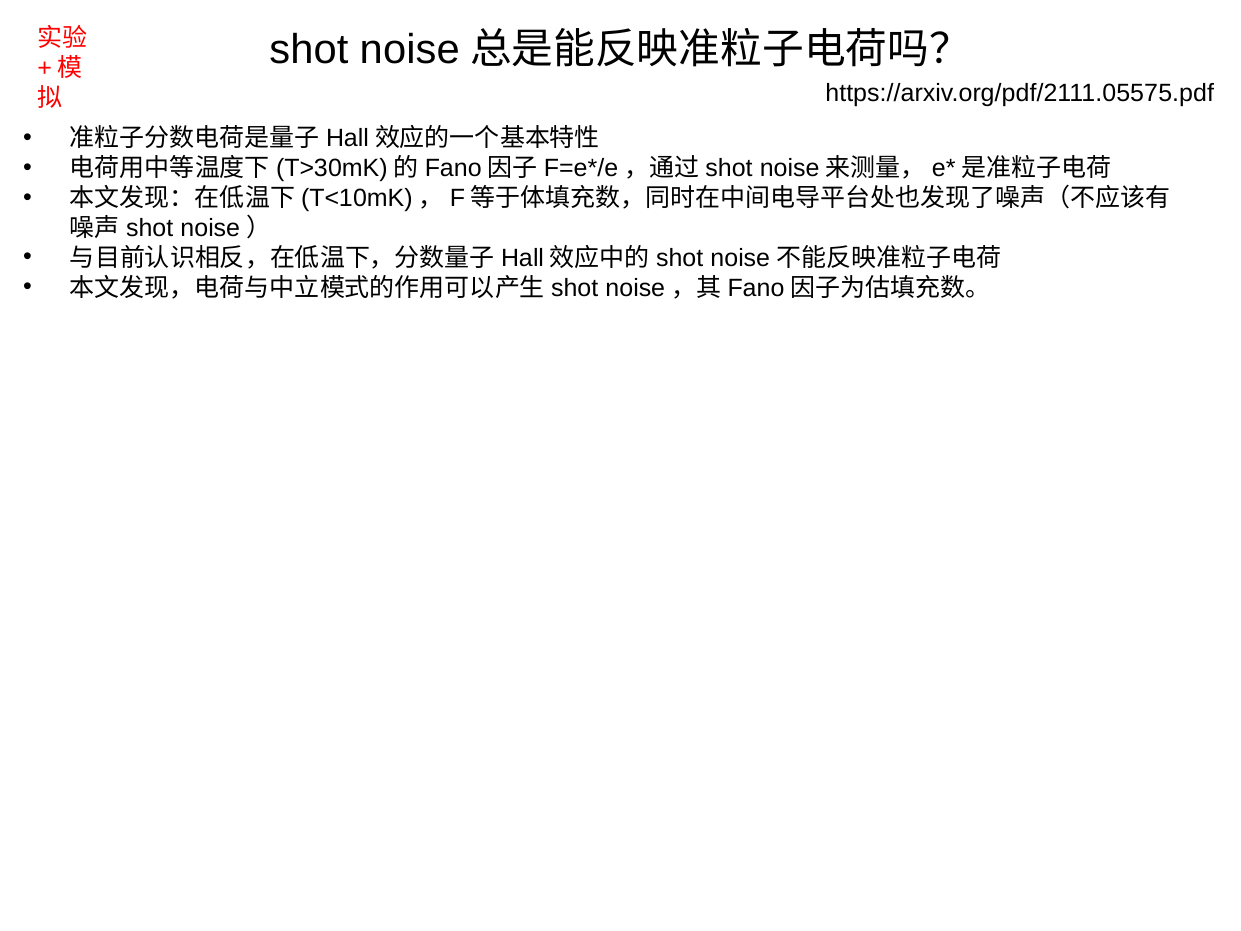

实验+模拟
shot noise总是能反映准粒子电荷吗？
https://arxiv.org/pdf/2111.05575.pdf
准粒子分数电荷是量子Hall效应的一个基本特性
电荷用中等温度下(T>30mK)的Fano因子F=e*/e，通过shot noise来测量，e*是准粒子电荷
本文发现：在低温下(T<10mK)，F等于体填充数，同时在中间电导平台处也发现了噪声（不应该有噪声shot noise）
与目前认识相反，在低温下，分数量子Hall效应中的shot noise不能反映准粒子电荷
本文发现，电荷与中立模式的作用可以产生shot noise，其Fano因子为估填充数。